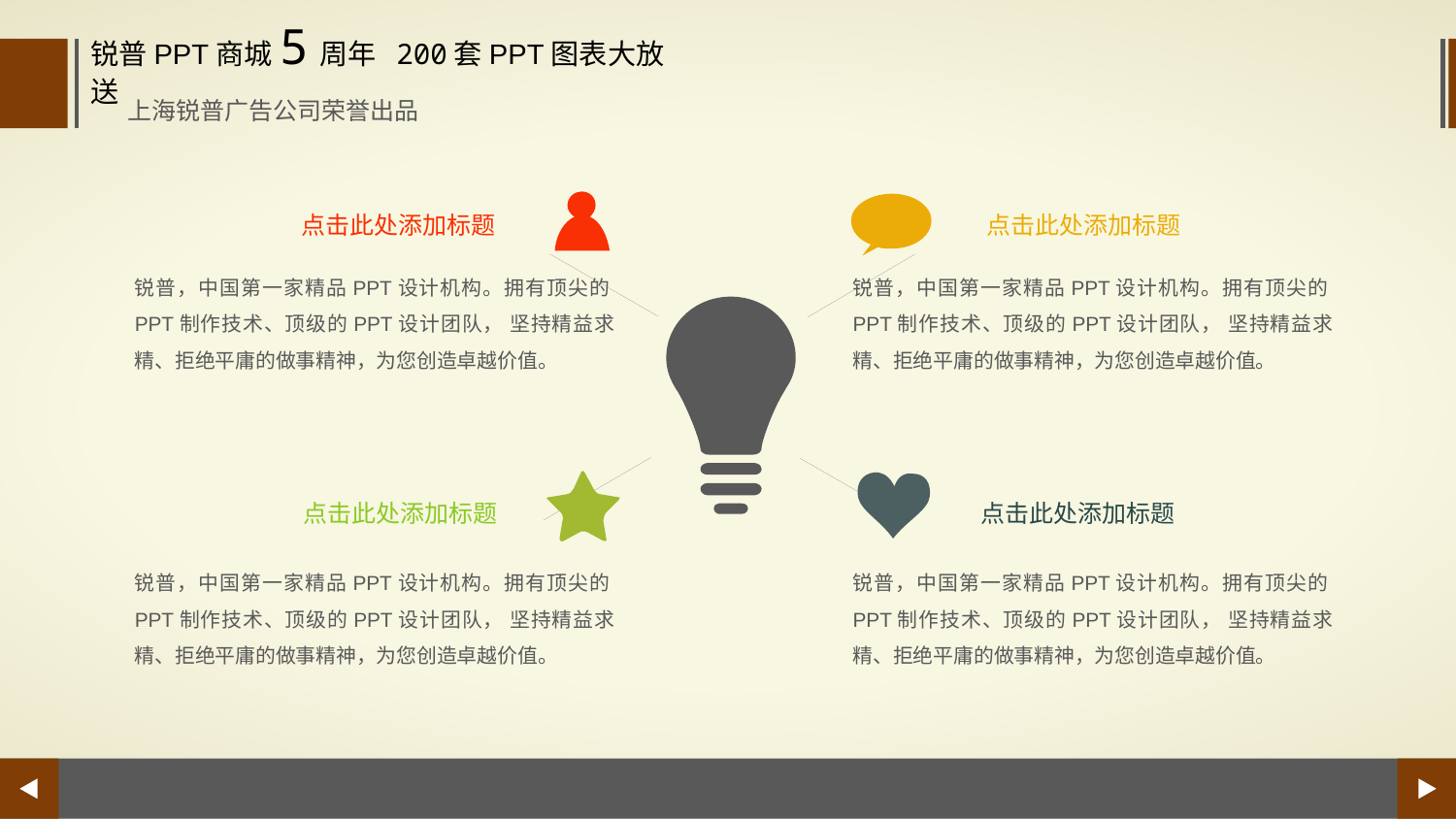

锐普PPT商城5周年  200套PPT图表大放送

上海锐普广告公司荣誉出品

点击此处添加标题
点击此处添加标题

锐普，中国第一家精品PPT设计机构。拥有顶尖的PPT制作技术、顶级的PPT设计团队， 坚持精益求精、拒绝平庸的做事精神，为您创造卓越价值。
锐普，中国第一家精品PPT设计机构。拥有顶尖的PPT制作技术、顶级的PPT设计团队， 坚持精益求精、拒绝平庸的做事精神，为您创造卓越价值。

点击此处添加标题
点击此处添加标题

锐普，中国第一家精品PPT设计机构。拥有顶尖的PPT制作技术、顶级的PPT设计团队， 坚持精益求精、拒绝平庸的做事精神，为您创造卓越价值。
锐普，中国第一家精品PPT设计机构。拥有顶尖的PPT制作技术、顶级的PPT设计团队， 坚持精益求精、拒绝平庸的做事精神，为您创造卓越价值。